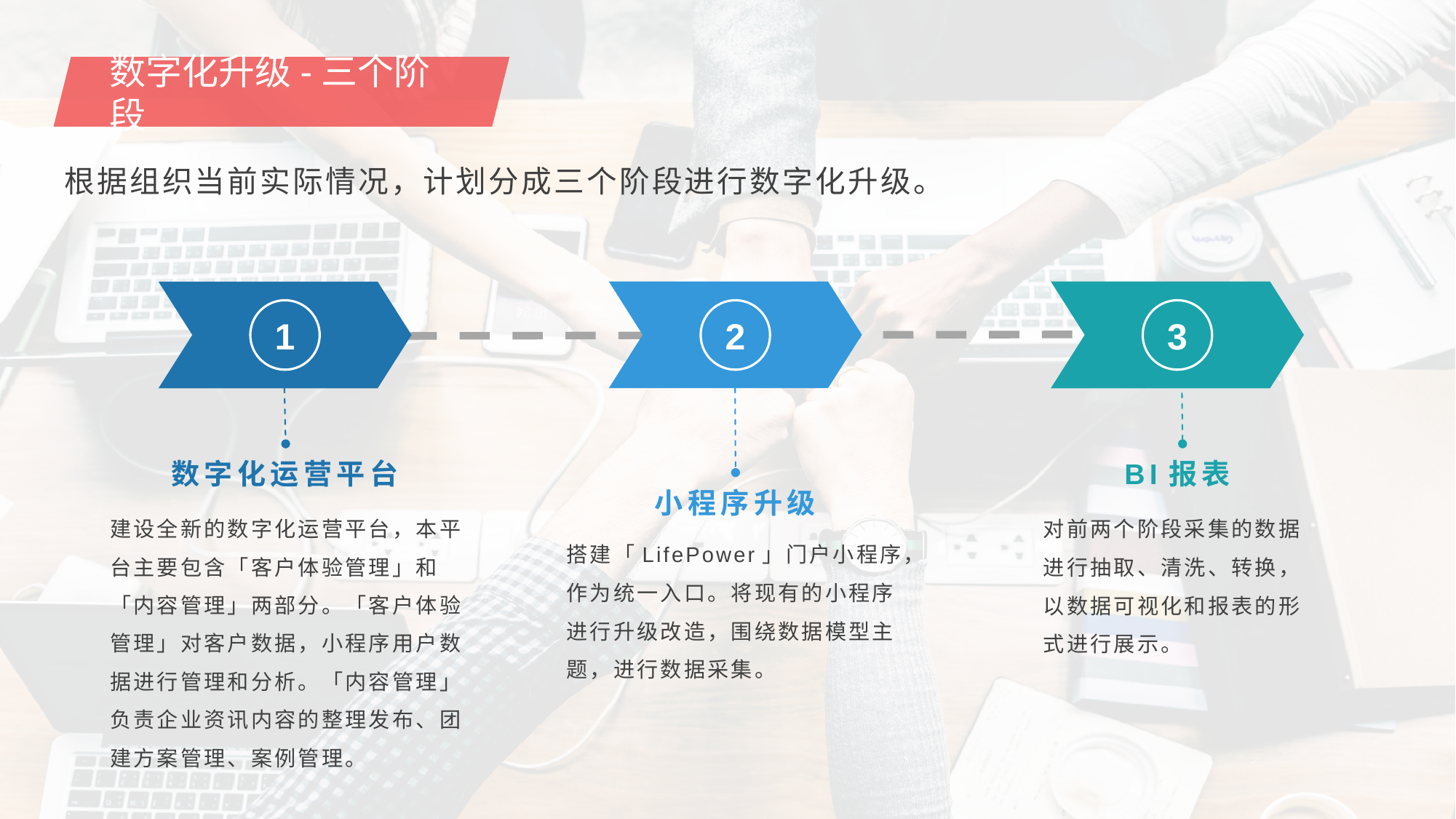

数字化升级-三个阶段
根据组织当前实际情况，计划分成三个阶段进行数字化升级。

1
数字化运营平台
建设全新的数字化运营平台，本平台主要包含「客户体验管理」和「内容管理」两部分。「客户体验管理」对客户数据，小程序用户数据进行管理和分析。「内容管理」负责企业资讯内容的整理发布、团建方案管理、案例管理。
2
3
BI报表
小程序升级
对前两个阶段采集的数据进行抽取、清洗、转换，以数据可视化和报表的形式进行展示。
搭建「LifePower」门户小程序，作为统一入口。将现有的小程序进行升级改造，围绕数据模型主题，进行数据采集。